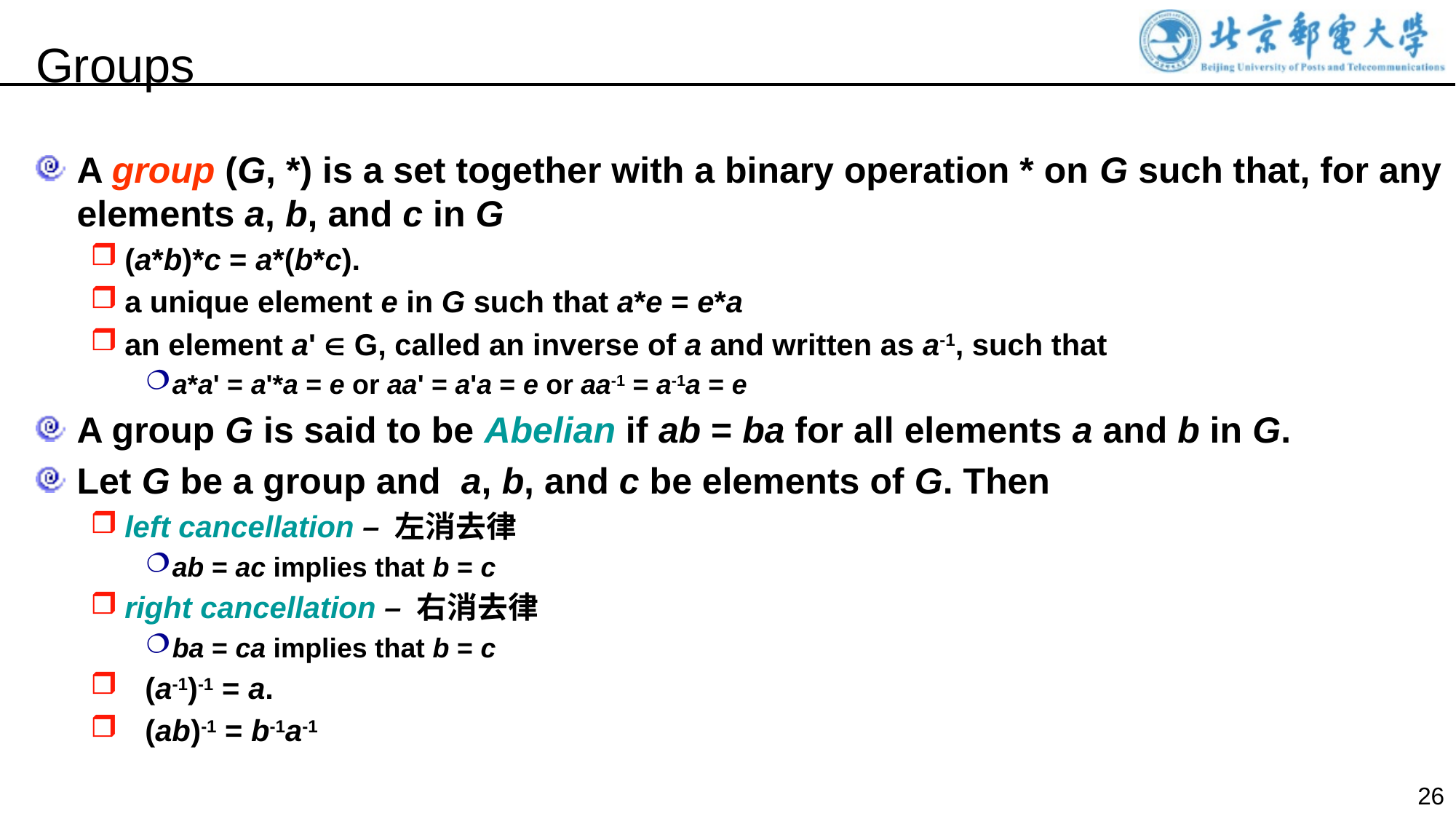

Groups
A group (G, *) is a set together with a binary operation * on G such that, for any elements a, b, and c in G
(a*b)*c = a*(b*c).
a unique element e in G such that a*e = e*a
an element a' ∈ G, called an inverse of a and written as a-1, such that
a*a' = a'*a = e or aa' = a'a = e or aa-1 = a-1a = e
A group G is said to be Abelian if ab = ba for all elements a and b in G.
Let G be a group and  a, b, and c be elements of G. Then
left cancellation – 左消去律
ab = ac implies that b = c
right cancellation – 右消去律
ba = ca implies that b = c
(a-1)-1 = a.
(ab)-1 = b-1a-1